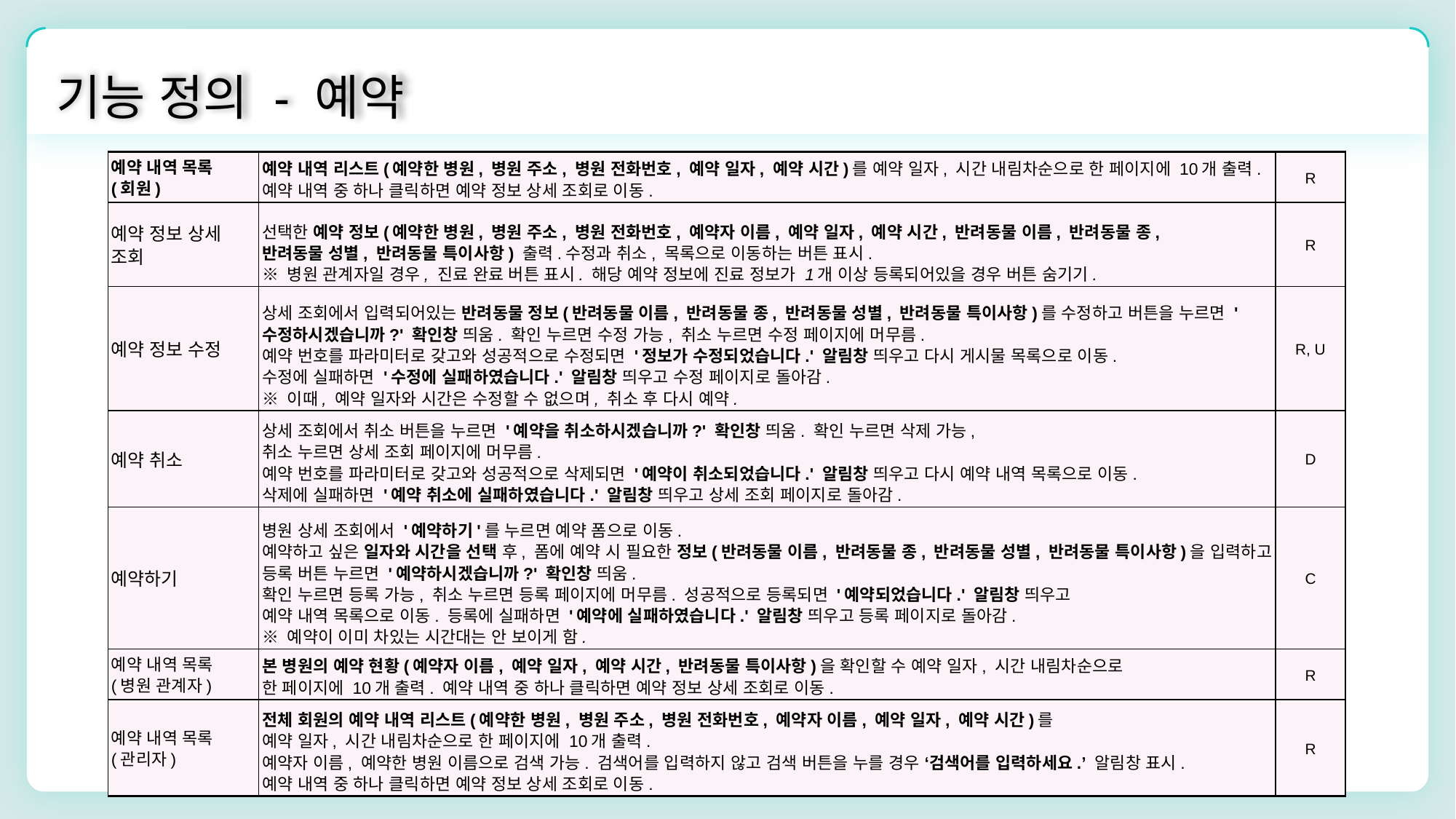

기능 정의 - 예약
| 예약 내역 목록 (회원) | 예약 내역 리스트(예약한 병원, 병원 주소, 병원 전화번호, 예약 일자, 예약 시간)를 예약 일자, 시간 내림차순으로 한 페이지에 10개 출력. 예약 내역 중 하나 클릭하면 예약 정보 상세 조회로 이동. | R |
| --- | --- | --- |
| 예약 정보 상세 조회 | 선택한 예약 정보(예약한 병원, 병원 주소, 병원 전화번호, 예약자 이름, 예약 일자, 예약 시간, 반려동물 이름, 반려동물 종, 반려동물 성별, 반려동물 특이사항) 출력.수정과 취소, 목록으로 이동하는 버튼 표시. ※ 병원 관계자일 경우, 진료 완료 버튼 표시. 해당 예약 정보에 진료 정보가 1개 이상 등록되어있을 경우 버튼 숨기기. | R |
| 예약 정보 수정 | 상세 조회에서 입력되어있는 반려동물 정보(반려동물 이름, 반려동물 종, 반려동물 성별, 반려동물 특이사항)를 수정하고 버튼을 누르면 '수정하시겠습니까?' 확인창 띄움. 확인 누르면 수정 가능, 취소 누르면 수정 페이지에 머무름. 예약 번호를 파라미터로 갖고와 성공적으로 수정되면 '정보가 수정되었습니다.' 알림창 띄우고 다시 게시물 목록으로 이동. 수정에 실패하면 '수정에 실패하였습니다.' 알림창 띄우고 수정 페이지로 돌아감. ※ 이때, 예약 일자와 시간은 수정할 수 없으며, 취소 후 다시 예약. | R, U |
| 예약 취소 | 상세 조회에서 취소 버튼을 누르면 '예약을 취소하시겠습니까?' 확인창 띄움. 확인 누르면 삭제 가능, 취소 누르면 상세 조회 페이지에 머무름. 예약 번호를 파라미터로 갖고와 성공적으로 삭제되면 '예약이 취소되었습니다.' 알림창 띄우고 다시 예약 내역 목록으로 이동. 삭제에 실패하면 '예약 취소에 실패하였습니다.' 알림창 띄우고 상세 조회 페이지로 돌아감. | D |
| 예약하기 | 병원 상세 조회에서 '예약하기'를 누르면 예약 폼으로 이동. 예약하고 싶은 일자와 시간을 선택 후, 폼에 예약 시 필요한 정보(반려동물 이름, 반려동물 종, 반려동물 성별, 반려동물 특이사항)을 입력하고 등록 버튼 누르면 '예약하시겠습니까?' 확인창 띄움. 확인 누르면 등록 가능, 취소 누르면 등록 페이지에 머무름. 성공적으로 등록되면 '예약되었습니다.' 알림창 띄우고 예약 내역 목록으로 이동. 등록에 실패하면 '예약에 실패하였습니다.' 알림창 띄우고 등록 페이지로 돌아감. ※ 예약이 이미 차있는 시간대는 안 보이게 함. | C |
| 예약 내역 목록 (병원 관계자) | 본 병원의 예약 현황(예약자 이름, 예약 일자, 예약 시간, 반려동물 특이사항)을 확인할 수 예약 일자, 시간 내림차순으로 한 페이지에 10개 출력. 예약 내역 중 하나 클릭하면 예약 정보 상세 조회로 이동. | R |
| 예약 내역 목록 (관리자) | 전체 회원의 예약 내역 리스트(예약한 병원, 병원 주소, 병원 전화번호, 예약자 이름, 예약 일자, 예약 시간)를 예약 일자, 시간 내림차순으로 한 페이지에 10개 출력. 예약자 이름, 예약한 병원 이름으로 검색 가능. 검색어를 입력하지 않고 검색 버튼을 누를 경우 ‘검색어를 입력하세요.’ 알림창 표시. 예약 내역 중 하나 클릭하면 예약 정보 상세 조회로 이동. | R |